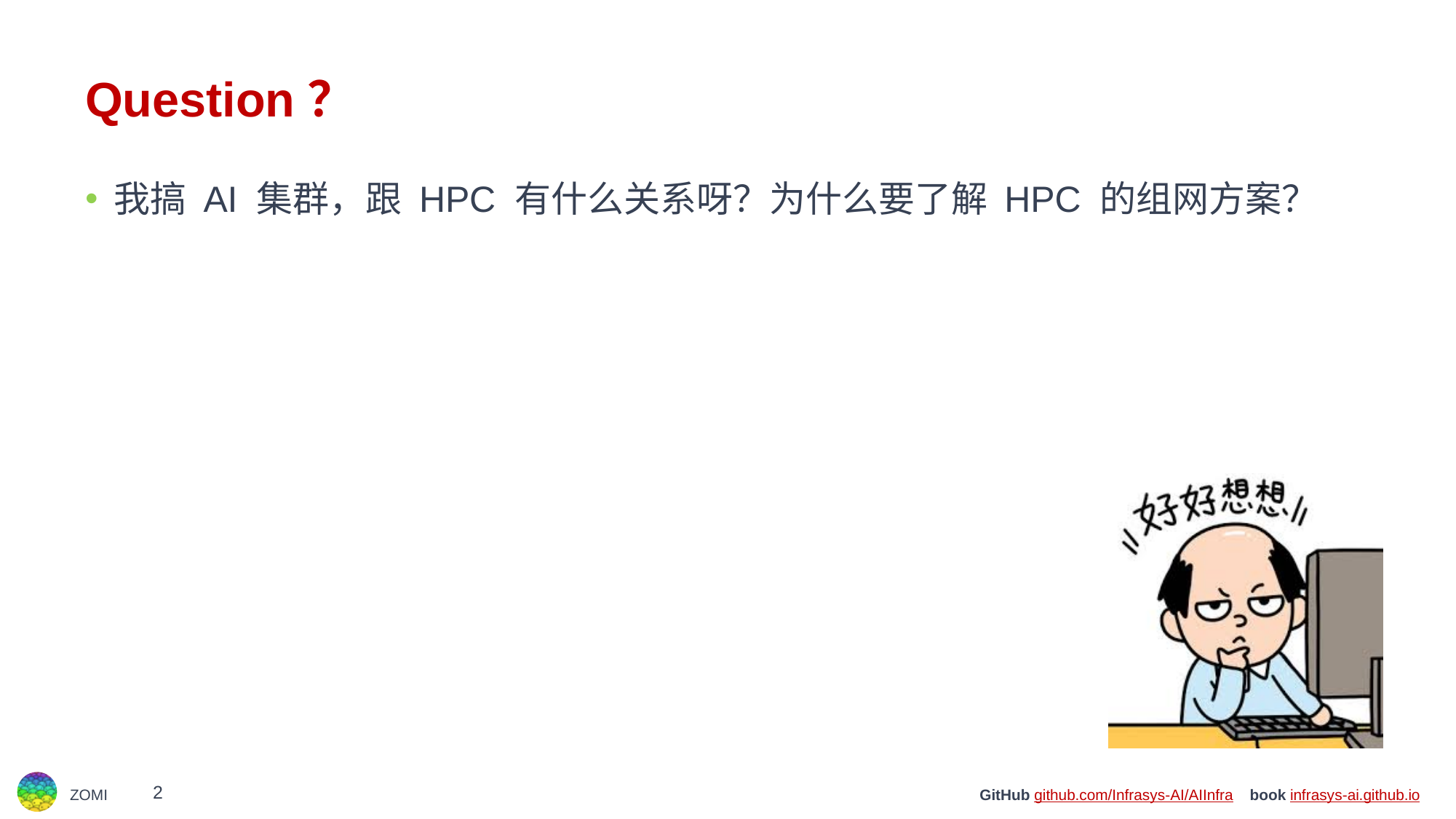

# Question？
我搞 AI 集群，跟 HPC 有什么关系呀？为什么要了解 HPC 的组网方案？